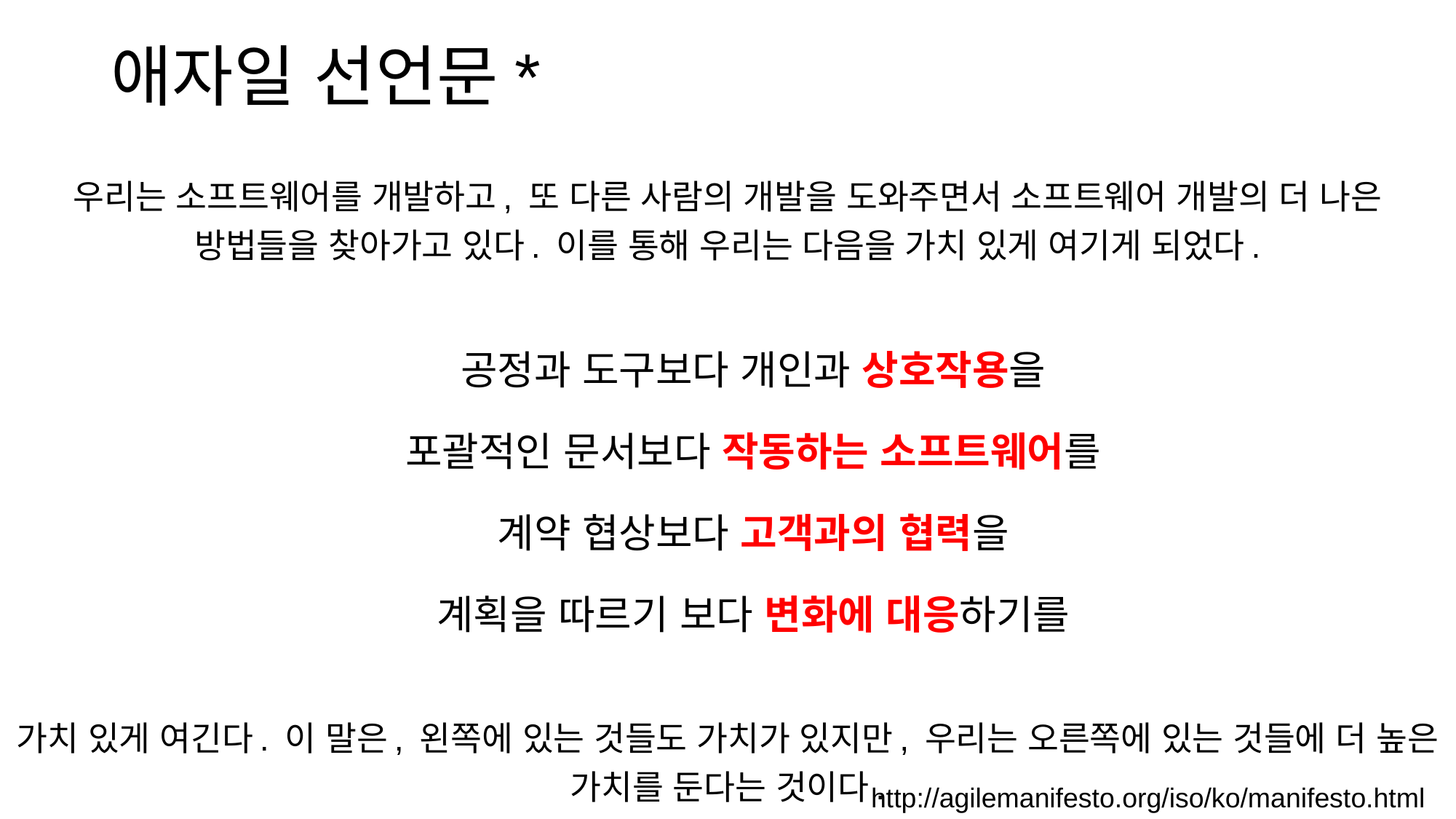

# 애자일 선언문*
우리는 소프트웨어를 개발하고, 또 다른 사람의 개발을 도와주면서 소프트웨어 개발의 더 나은 방법들을 찾아가고 있다. 이를 통해 우리는 다음을 가치 있게 여기게 되었다.
공정과 도구보다 개인과 상호작용을
포괄적인 문서보다 작동하는 소프트웨어를
계약 협상보다 고객과의 협력을
계획을 따르기 보다 변화에 대응하기를
가치 있게 여긴다. 이 말은, 왼쪽에 있는 것들도 가치가 있지만, 우리는 오른쪽에 있는 것들에 더 높은 가치를 둔다는 것이다.

http://agilemanifesto.org/iso/ko/manifesto.html